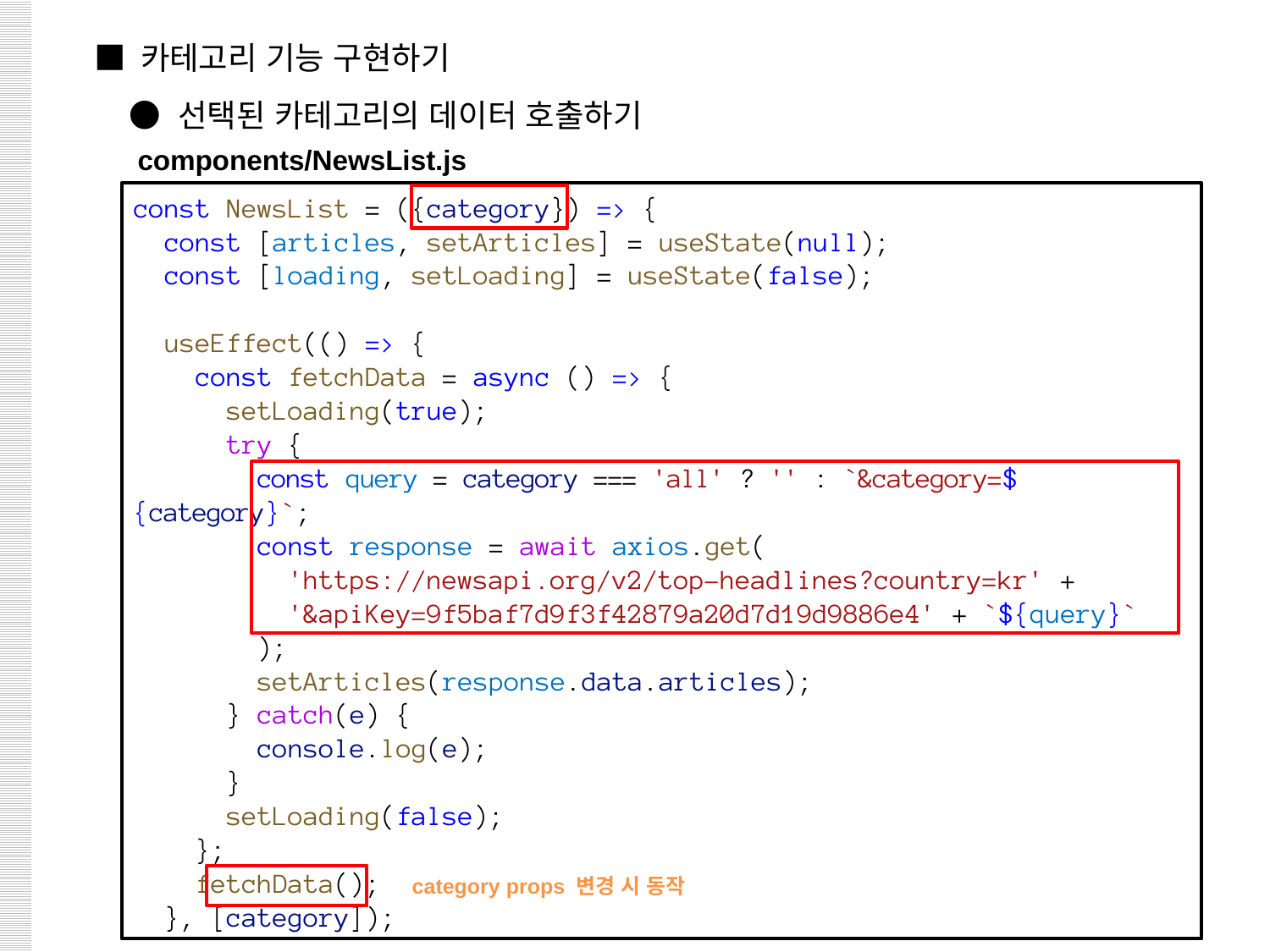

■ 카테고리 기능 구현하기
    ● 선택된 카테고리의 데이터 호출하기
components/NewsList.js
const NewsList = ({category}) => {
  const [articles, setArticles] = useState(null);
  const [loading, setLoading] = useState(false);
  useEffect(() => {
    const fetchData = async () => {
      setLoading(true);
      try {
        const query = category === 'all' ? '' : `&category=${category}`;
        const response = await axios.get(
          'https://newsapi.org/v2/top-headlines?country=kr' +
          '&apiKey=9f5baf7d9f3f42879a20d7d19d9886e4' + `${query}`
        );
        setArticles(response.data.articles);
      } catch(e) {
        console.log(e);
      }
      setLoading(false);
    };
    fetchData();
  }, [category]);

category props 변경 시 동작